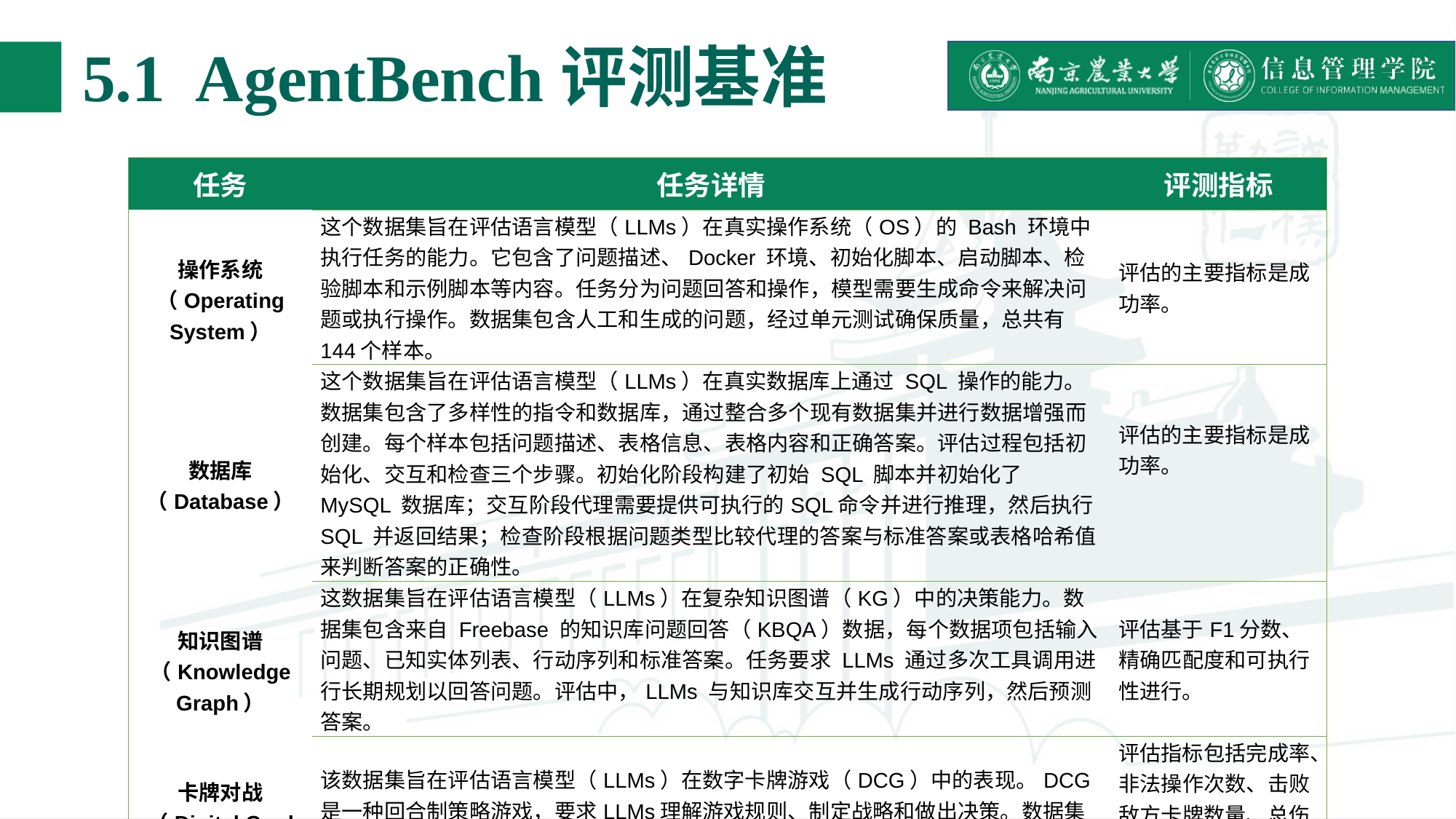

# 5.1  AgentBench评测基准
| 任务 | 任务详情 | 评测指标 |
| --- | --- | --- |
| 操作系统 （Operating System） | 这个数据集旨在评估语言模型（LLMs）在真实操作系统（OS）的 Bash 环境中执行任务的能力。它包含了问题描述、Docker 环境、初始化脚本、启动脚本、检验脚本和示例脚本等内容。任务分为问题回答和操作，模型需要生成命令来解决问题或执行操作。数据集包含人工和生成的问题，经过单元测试确保质量，总共有144个样本。 | 评估的主要指标是成功率。 |
| 数据库（Database） | 这个数据集旨在评估语言模型（LLMs）在真实数据库上通过 SQL 操作的能力。数据集包含了多样性的指令和数据库，通过整合多个现有数据集并进行数据增强而创建。每个样本包括问题描述、表格信息、表格内容和正确答案。评估过程包括初始化、交互和检查三个步骤。初始化阶段构建了初始 SQL 脚本并初始化了 MySQL 数据库；交互阶段代理需要提供可执行的SQL命令并进行推理，然后执行 SQL 并返回结果；检查阶段根据问题类型比较代理的答案与标准答案或表格哈希值来判断答案的正确性。 | 评估的主要指标是成功率。 |
| 知识图谱（Knowledge Graph） | 这数据集旨在评估语言模型（LLMs）在复杂知识图谱（KG）中的决策能力。数据集包含来自 Freebase 的知识库问题回答（KBQA）数据，每个数据项包括输入问题、已知实体列表、行动序列和标准答案。任务要求 LLMs 通过多次工具调用进行长期规划以回答问题。评估中，LLMs 与知识库交互并生成行动序列，然后预测答案。 | 评估基于F1分数、精确匹配度和可执行性进行。 |
| 卡牌对战（Digital Card Game） | 该数据集旨在评估语言模型（LLMs）在数字卡牌游戏（DCG）中的表现。DCG是一种回合制策略游戏，要求LLMs理解游戏规则、制定战略和做出决策。数据集使用修改后的 DCG 系统 Aquawar 进行评估，包括规则、配置和评估设置。 | 评估指标包括完成率、非法操作次数、击败敌方卡牌数量、总伤害和游戏胜率。 |